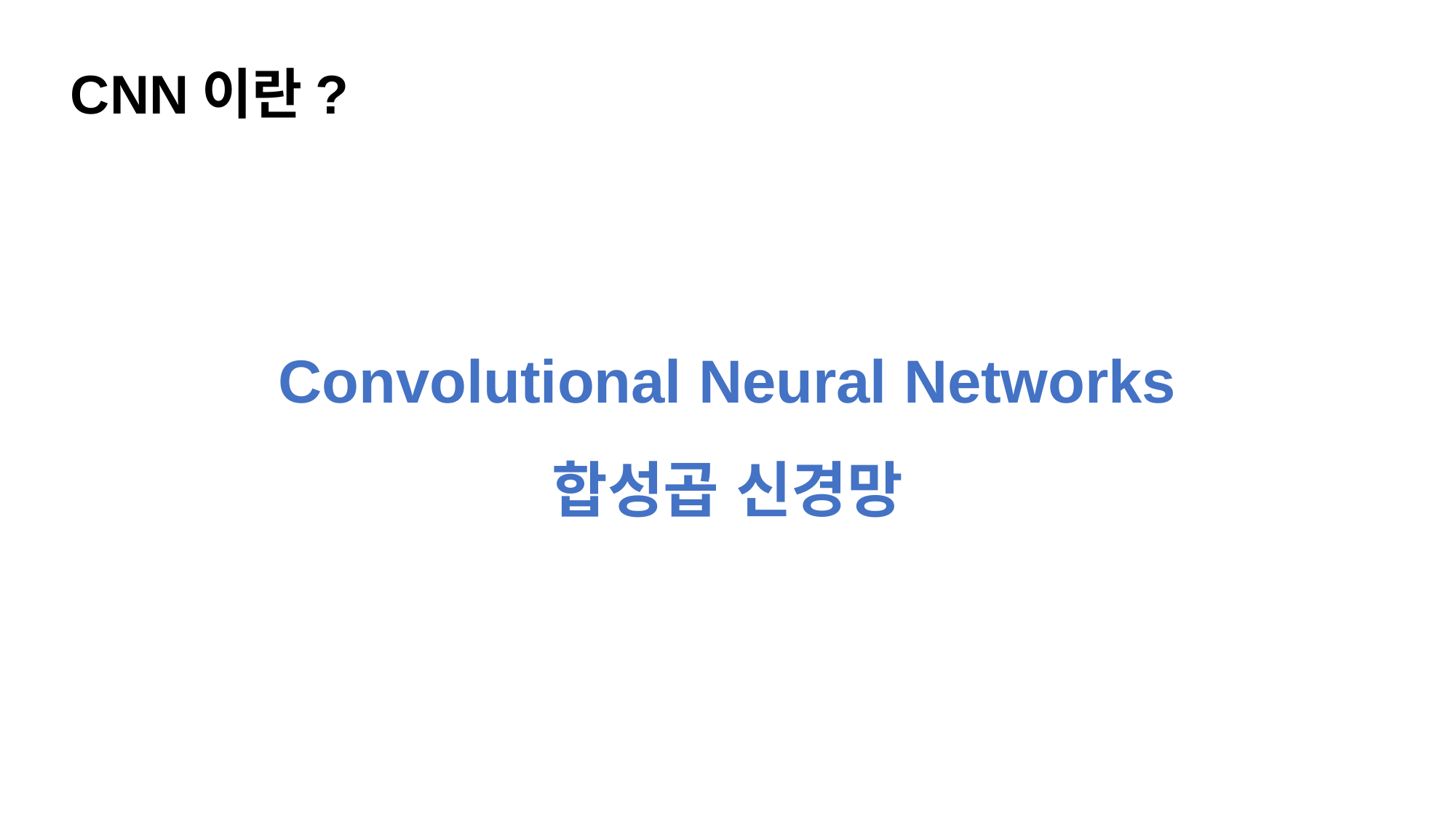

# CNN이란?
Convolutional Neural Networks
합성곱 신경망